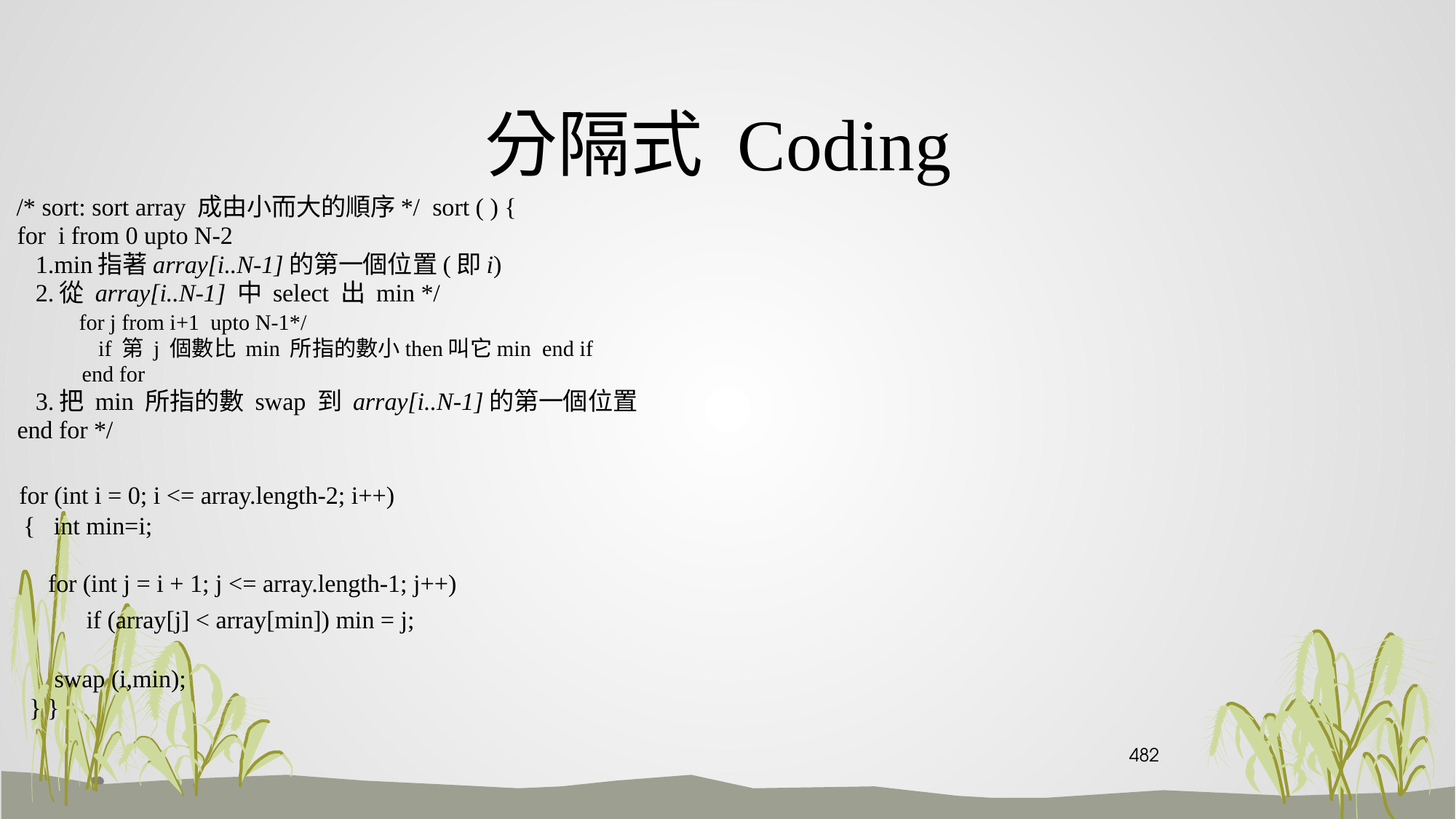

# 分隔式 Coding
 /* sort: sort array 成由小而大的順序*/  sort ( ) {
 for  i from 0 upto N-2
    1.min指著array[i..N-1]的第一個位置(即i)
    2.從 array[i..N-1] 中 select 出 min */
           for j from i+1  upto N-1*/
                if 第 j 個數比 min 所指的數小then叫它min  end if
             end for
    3.把 min 所指的數 swap 到 array[i..N-1]的第一個位置
 end for */

 for (int i = 0; i <= array.length-2; i++)
  {   int min=i;

      for (int j = i + 1; j <= array.length-1; j++)
         if (array[j] < array[min]) min = j;

       swap (i,min);
   } }
482